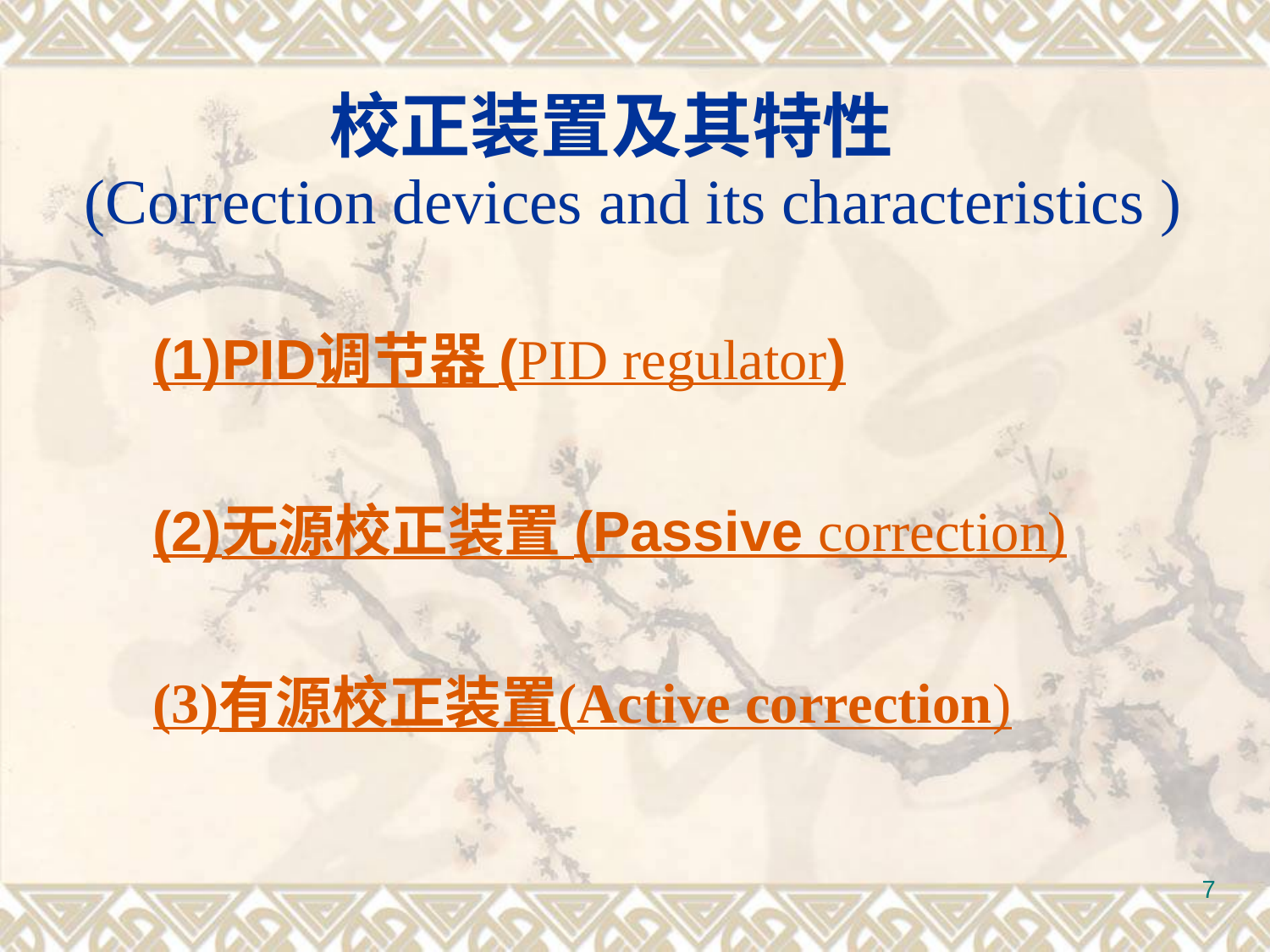

校正装置及其特性
  (Correction devices and its characteristics )
(1)PID调节器 (PID regulator)

(2)无源校正装置 (Passive correction)

(3)有源校正装置(Active correction)
7